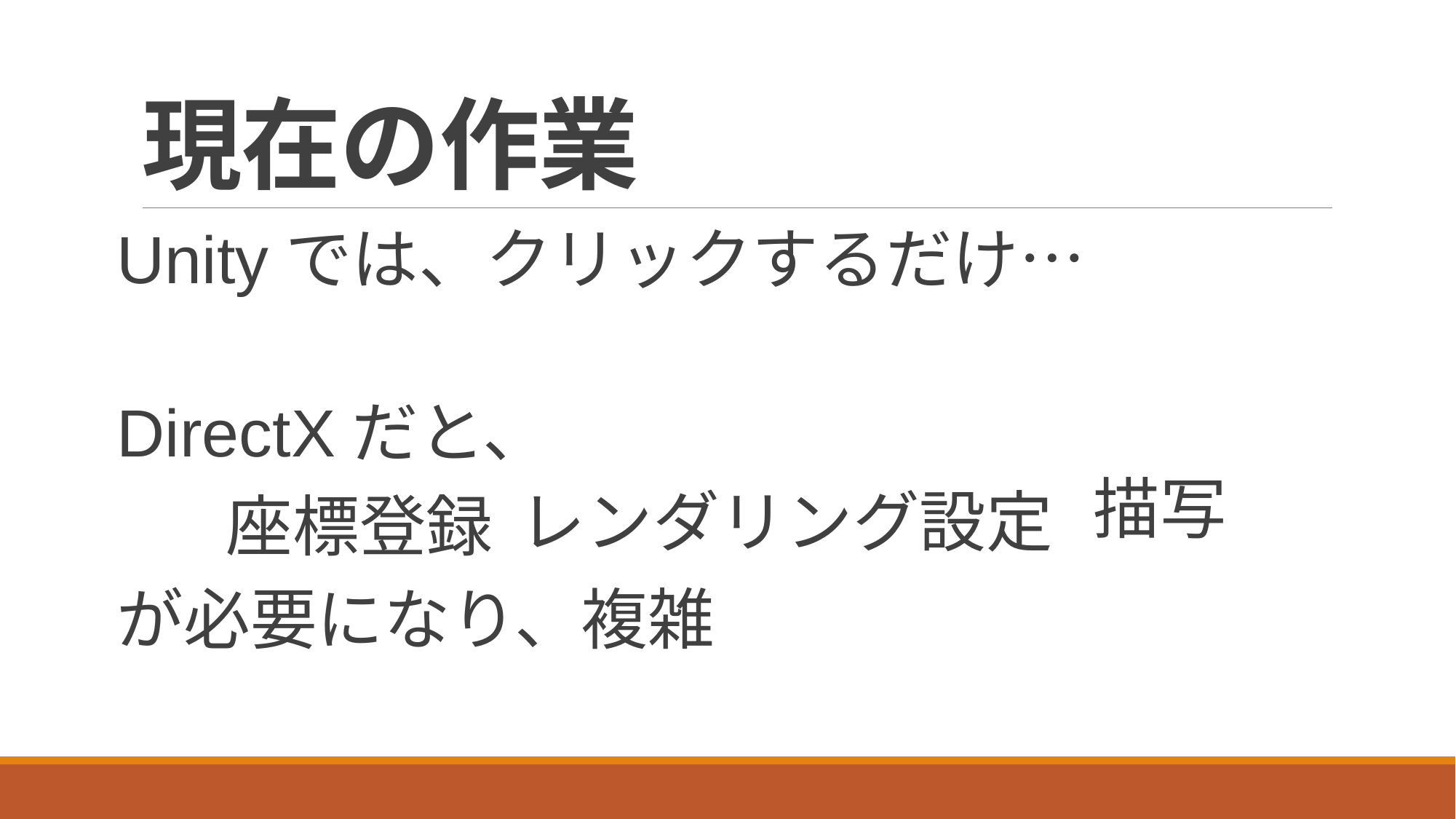

# 現在の作業
Unityでは、クリックするだけ…
DirectXだと、
	座標登録
が必要になり、複雑
描写
レンダリング設定